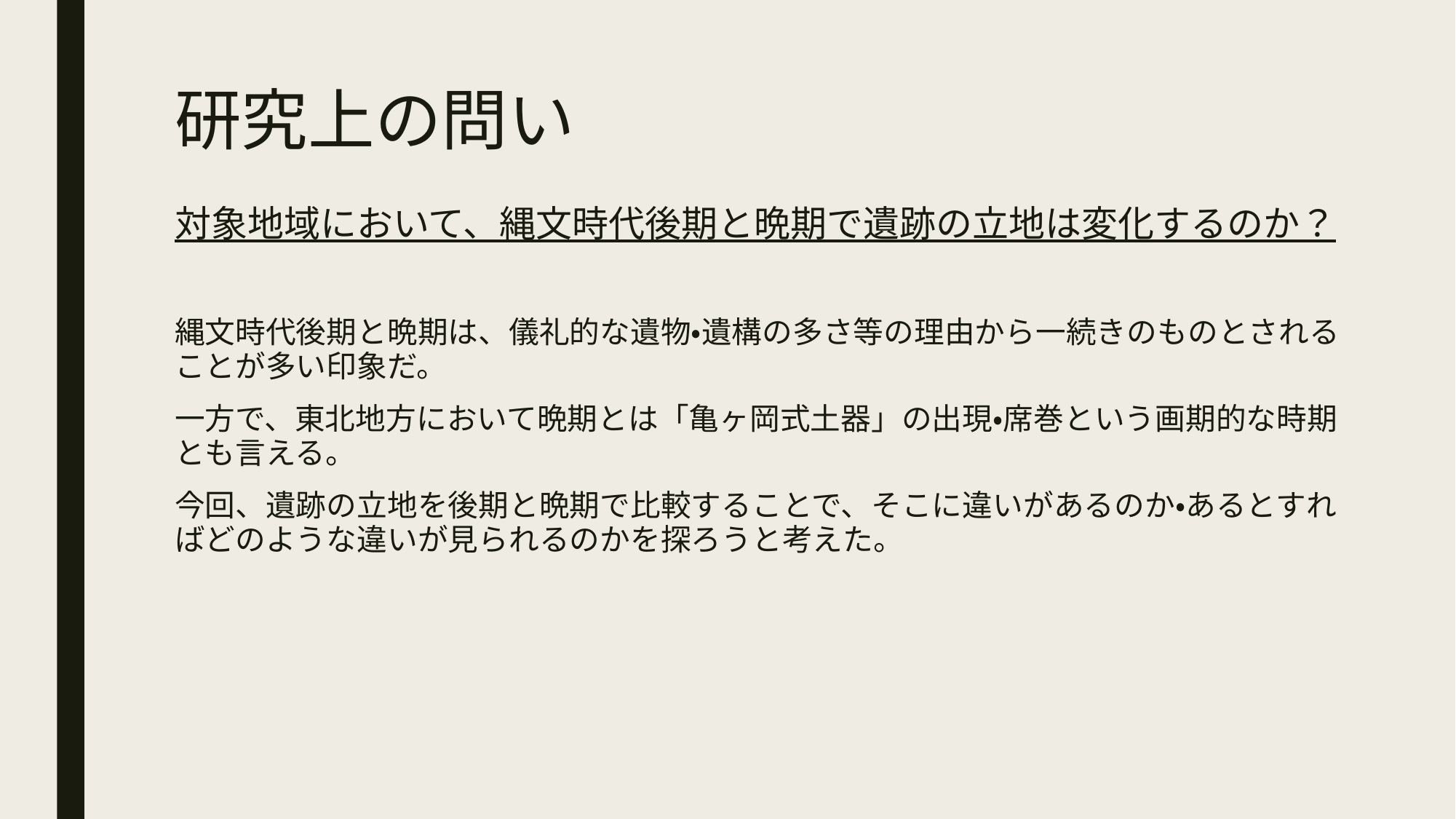

# 研究上の問い
対象地域において、縄文時代後期と晩期で遺跡の立地は変化するのか？

縄文時代後期と晩期は、儀礼的な遺物・遺構の多さ等の理由から一続きのものとされることが多い印象だ。
一方で、東北地方において晩期とは「亀ヶ岡式土器」の出現・席巻という画期的な時期とも言える。
今回、遺跡の立地を後期と晩期で比較することで、そこに違いがあるのか・あるとすればどのような違いが見られるのかを探ろうと考えた。